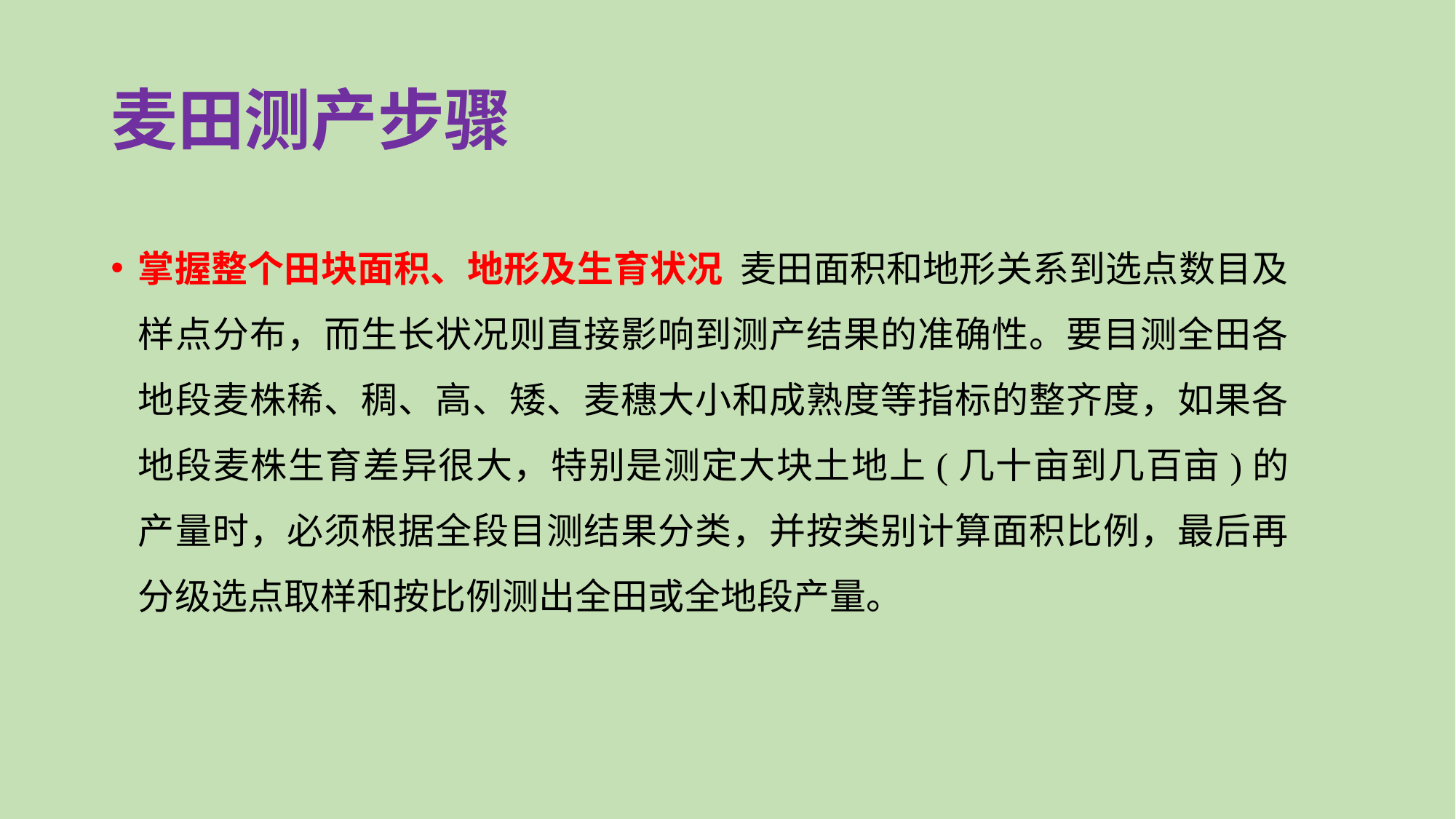

# 麦田测产步骤
掌握整个田块面积、地形及生育状况  麦田面积和地形关系到选点数目及样点分布，而生长状况则直接影响到测产结果的准确性。要目测全田各地段麦株稀、稠、高、矮、麦穗大小和成熟度等指标的整齐度，如果各地段麦株生育差异很大，特别是测定大块土地上(几十亩到几百亩)的产量时，必须根据全段目测结果分类，并按类别计算面积比例，最后再分级选点取样和按比例测出全田或全地段产量。